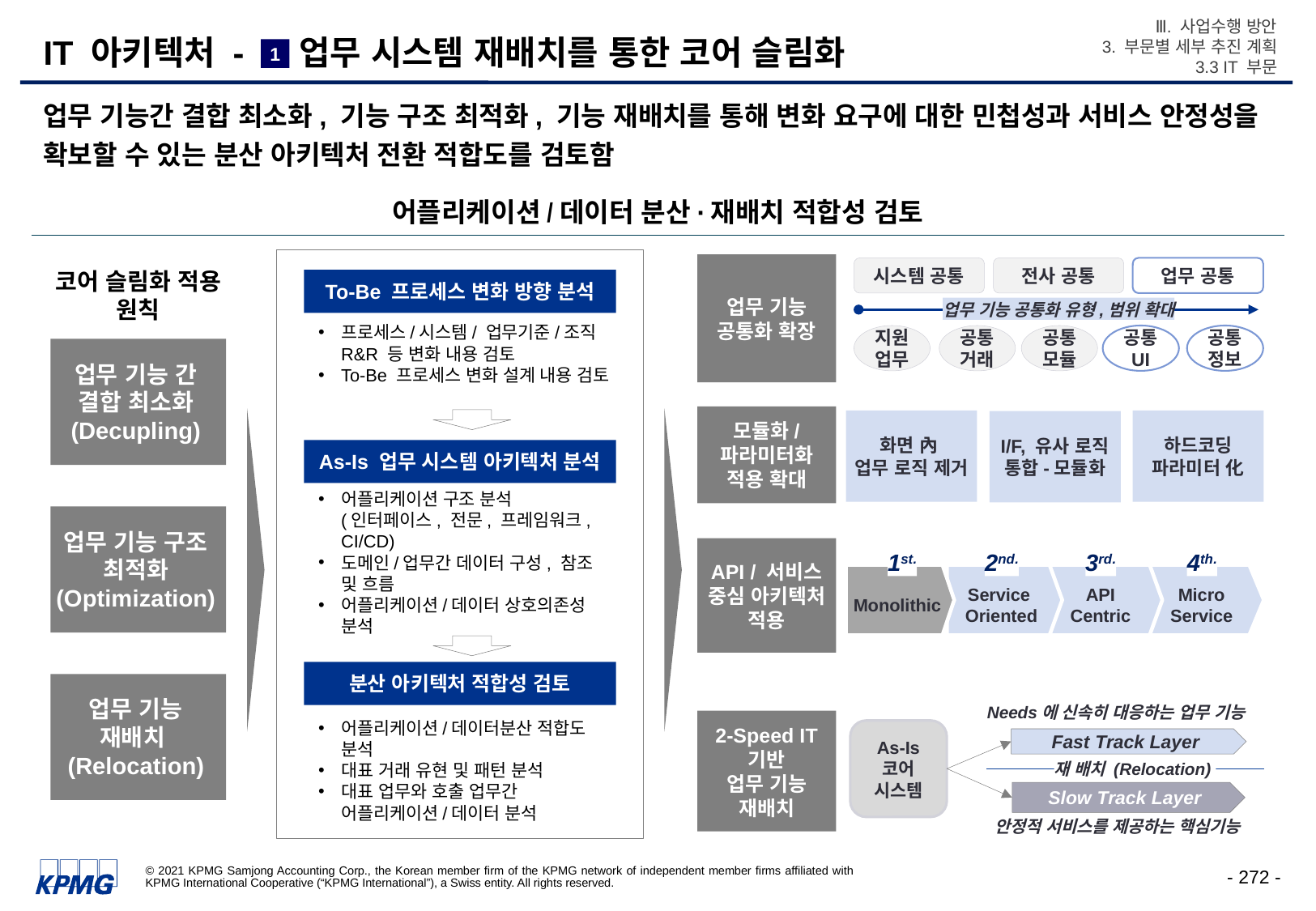

Ⅲ. 사업수행 방안
3. 부문별 세부 추진 계획
3.3 IT 부문
# IT 아키텍처 -     업무 시스템 재배치를 통한 코어 슬림화
1
업무 기능간 결합 최소화, 기능 구조 최적화, 기능 재배치를 통해 변화 요구에 대한 민첩성과 서비스 안정성을 확보할 수 있는 분산 아키텍처 전환 적합도를 검토함
어플리케이션/데이터 분산·재배치 적합성 검토

업무 기능
공통화 확장
시스템 공통
전사 공통
업무 공통
업무 기능 공통화 유형,범위 확대
지원
업무
공통
거래
공통
모듈
공통
UI
공통
정보
모듈화/ 파라미터화 적용 확대
하드코딩
파라미터 化
화면 內
업무 로직 제거
I/F, 유사 로직 통합-모듈화
API / 서비스 중심 아키텍처 적용
1st.
2nd.
3rd.
4th.
Monolithic
Service
Oriented
API
Centric
Micro
Service
Needs에 신속히 대응하는 업무 기능
As-Is 코어 시스템
Fast Track Layer
재 배치 (Relocation)
Slow Track Layer
안정적 서비스를 제공하는 핵심기능
2-Speed IT 기반
업무 기능 재배치
코어 슬림화 적용 원칙
To-Be 프로세스 변화 방향 분석
프로세스/시스템/ 업무기준/조직 R&R 등 변화 내용 검토
To-Be 프로세스 변화 설계 내용 검토
업무 기능 간 결합 최소화
(Decupling)

As-Is 업무 시스템 아키텍처 분석
어플리케이션 구조 분석
(인터페이스, 전문, 프레임워크, CI/CD)
도메인/업무간 데이터 구성, 참조 및 흐름
어플리케이션/데이터 상호의존성 분석
업무 기능 구조 최적화
(Optimization)

분산 아키텍처 적합성 검토
업무 기능 재배치
(Relocation)
어플리케이션/데이터분산 적합도 분석
대표 거래 유현 및 패턴 분석
대표 업무와 호출 업무간 어플리케이션/데이터 분석